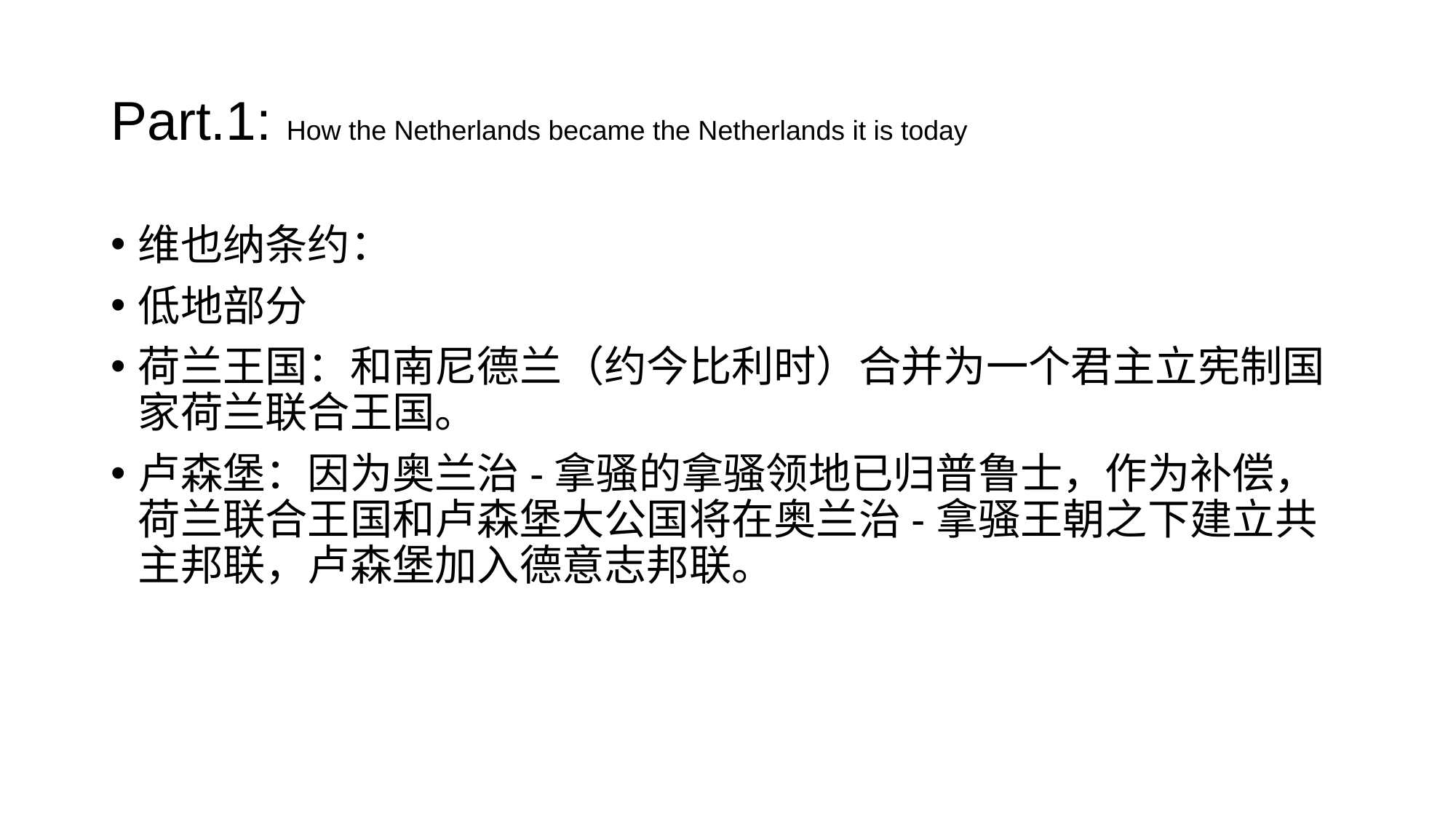

# Part.1: How the Netherlands became the Netherlands it is today
维也纳条约：
低地部分
荷兰王国：和南尼德兰（约今比利时）合并为一个君主立宪制国家荷兰联合王国。
卢森堡：因为奥兰治-拿骚的拿骚领地已归普鲁士，作为补偿，荷兰联合王国和卢森堡大公国将在奥兰治-拿骚王朝之下建立共主邦联，卢森堡加入德意志邦联。